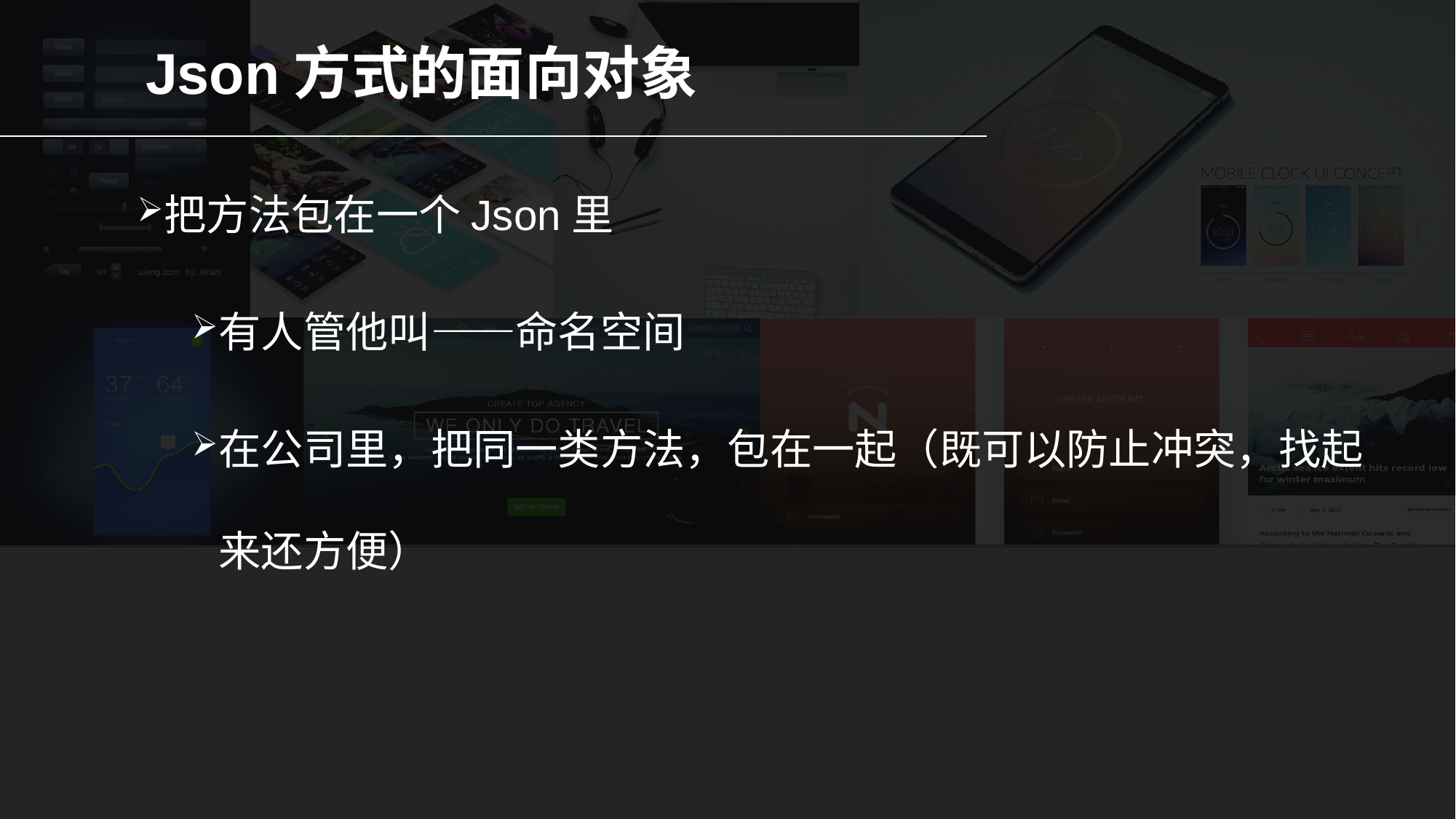

# Json方式的面向对象
把方法包在一个Json里
有人管他叫——命名空间
在公司里，把同一类方法，包在一起（既可以防止冲突，找起来还方便）